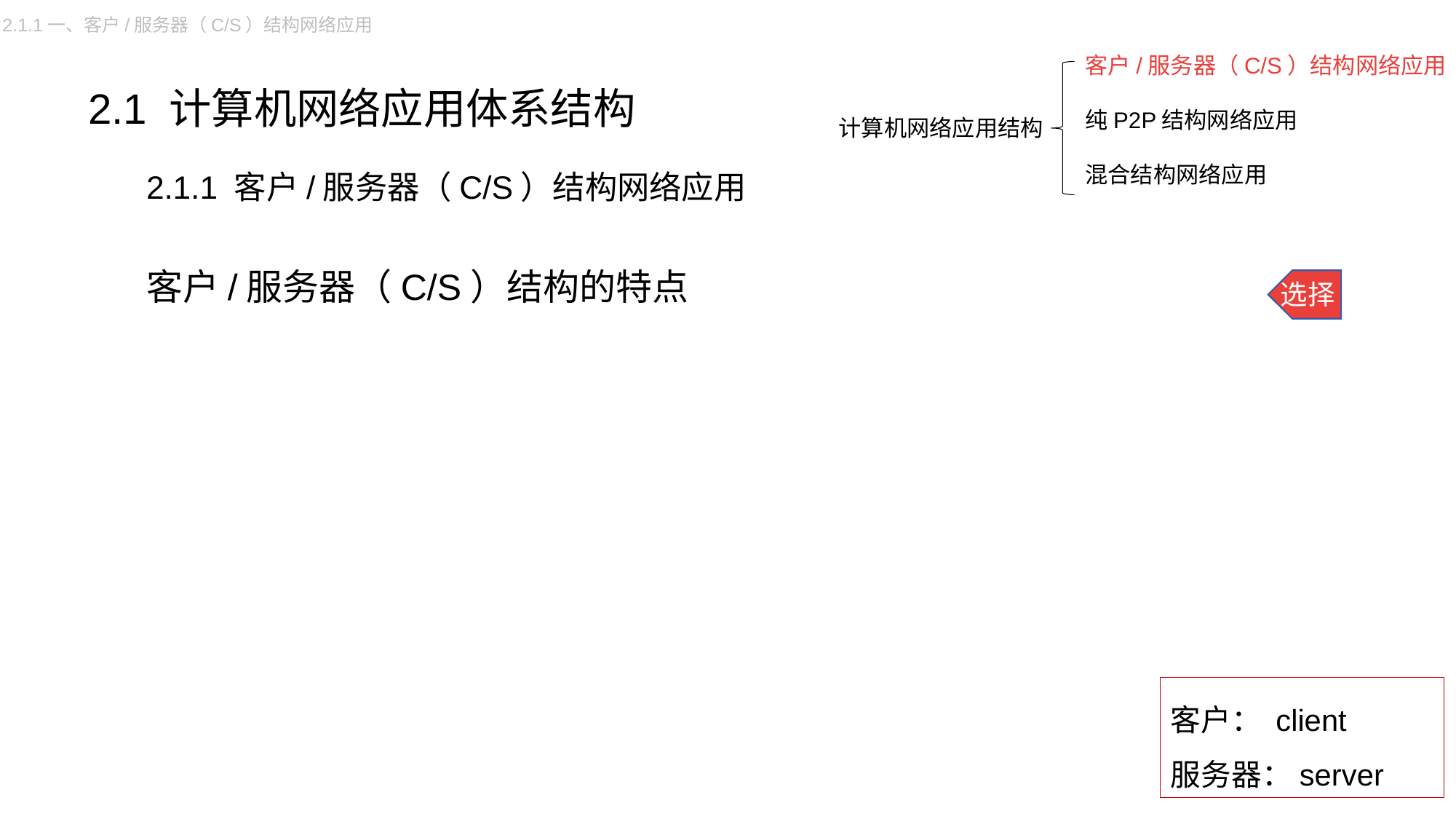

2.1.1一、客户/服务器（C/S）结构网络应用
# 2.1 计算机网络应用体系结构
客户/服务器（C/S）结构网络应用

纯P2P结构网络应用

混合结构网络应用

计算机网络应用结构
2.1.1 客户/服务器（C/S）结构网络应用
客户/服务器（C/S）结构的特点

选择
客户： client
服务器：server